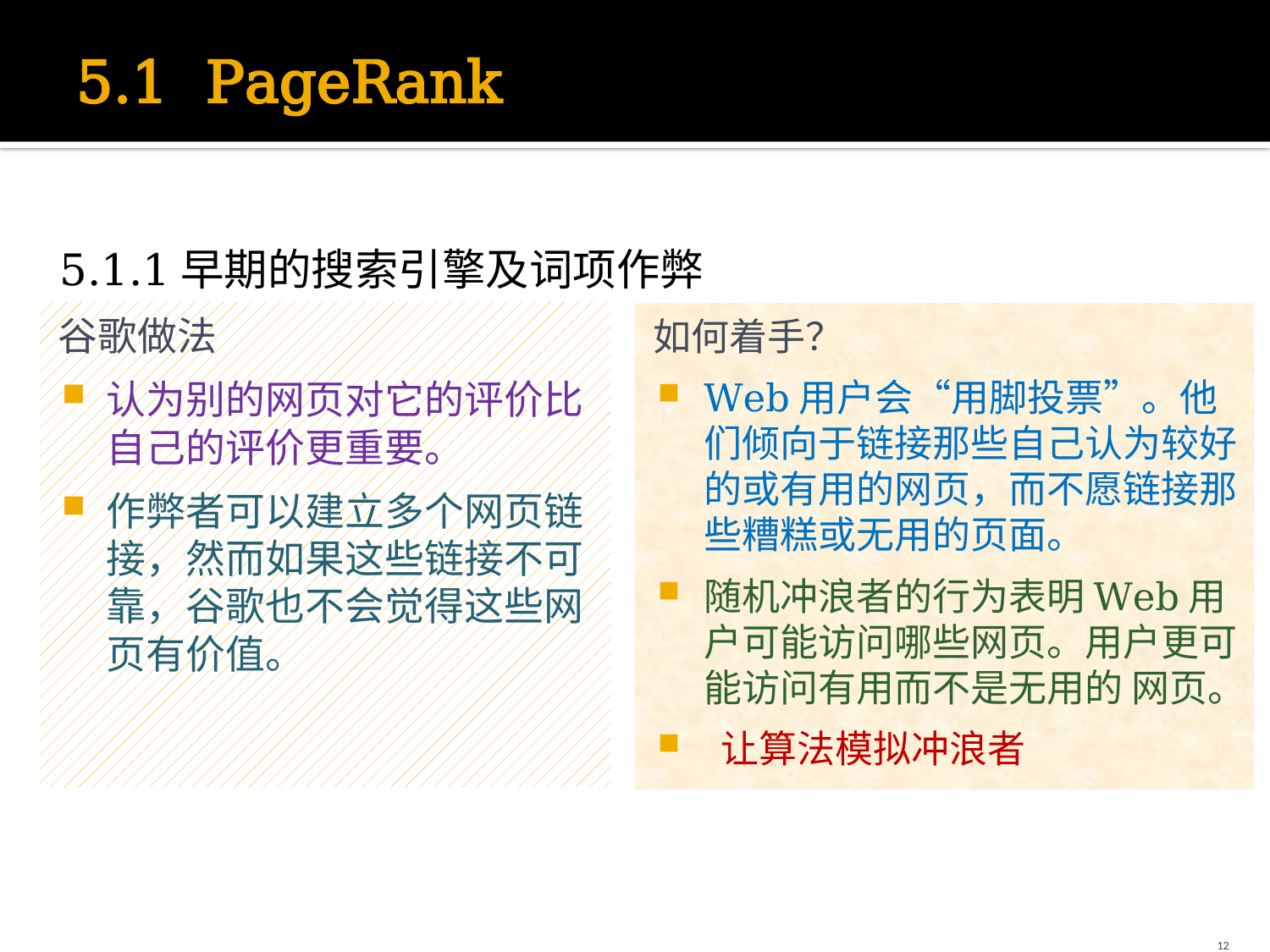

# 5.1  PageRank
5.1.1早期的搜索引擎及词项作弊
谷歌做法
认为别的网页对它的评价比自己的评价更重要。
作弊者可以建立多个网页链接，然而如果这些链接不可靠，谷歌也不会觉得这些网页有价值。
如何着手？
Web用户会“用脚投票”。他们倾向于链接那些自己认为较好的或有用的网页，而不愿链接那些糟糕或无用的页面。
随机冲浪者的行为表明Web用户可能访问哪些网页。用户更可能访问有用而不是无用的 网页。
 让算法模拟冲浪者
12